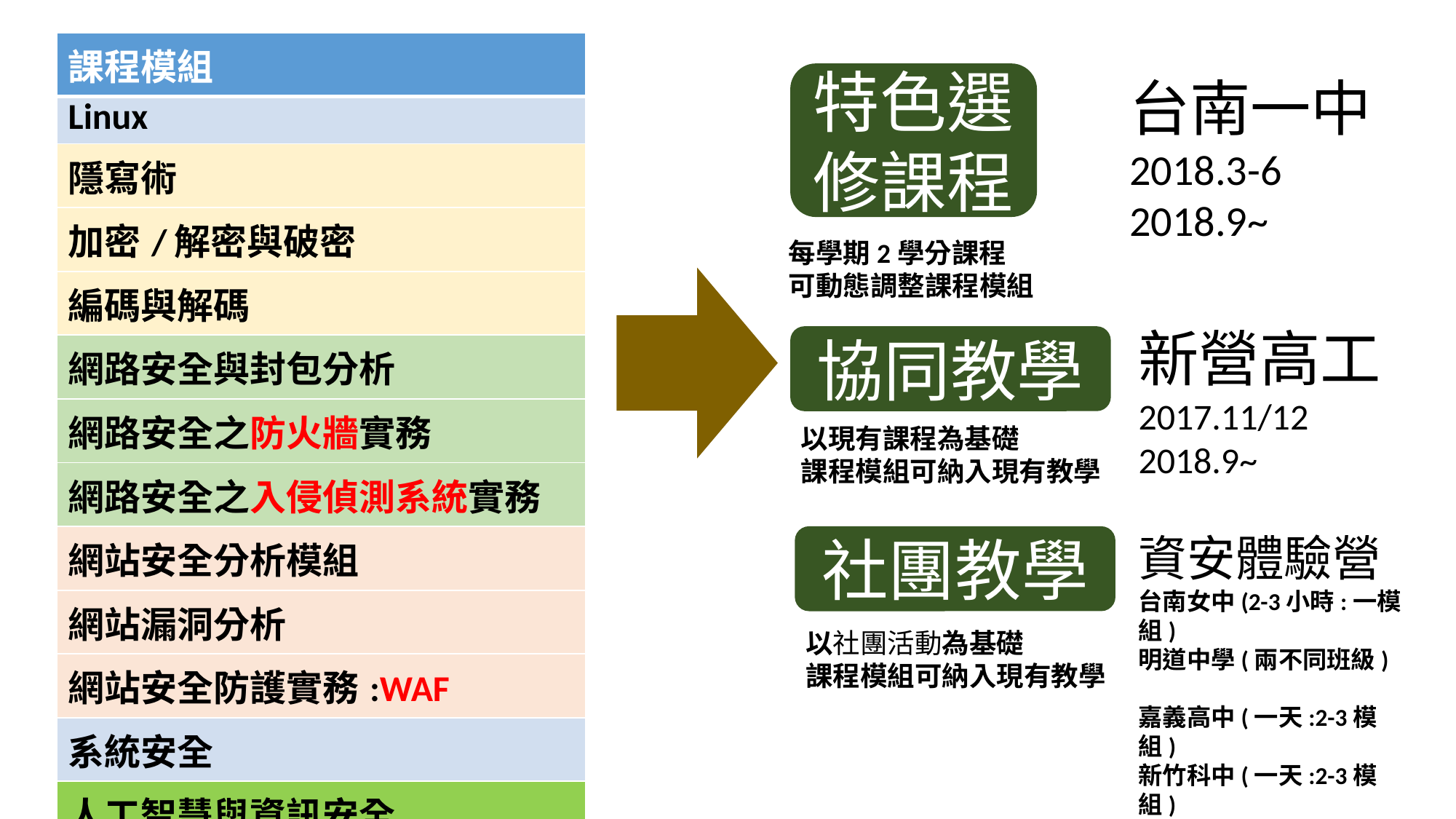

| 課程模組 |
| --- |
| Linux |
| 隱寫術 |
| 加密/解密與破密 |
| 編碼與解碼 |
| 網路安全與封包分析 |
| 網路安全之防火牆實務 |
| 網路安全之入侵偵測系統實務 |
| 網站安全分析模組 |
| 網站漏洞分析 |
| 網站安全防護實務:WAF |
| 系統安全 |
| 人工智慧與資訊安全 |
特色選修課程
台南一中
2018.3-6
2018.9~
每學期2學分課程
可動態調整課程模組

新營高工
2017.11/12
2018.9~
協同教學
以現有課程為基礎
課程模組可納入現有教學
資安體驗營
台南女中(2-3小時:一模組)
明道中學(兩不同班級)

嘉義高中(一天:2-3模組)
新竹科中(一天:2-3模組)
…………..
社團教學
以社團活動為基礎
課程模組可納入現有教學